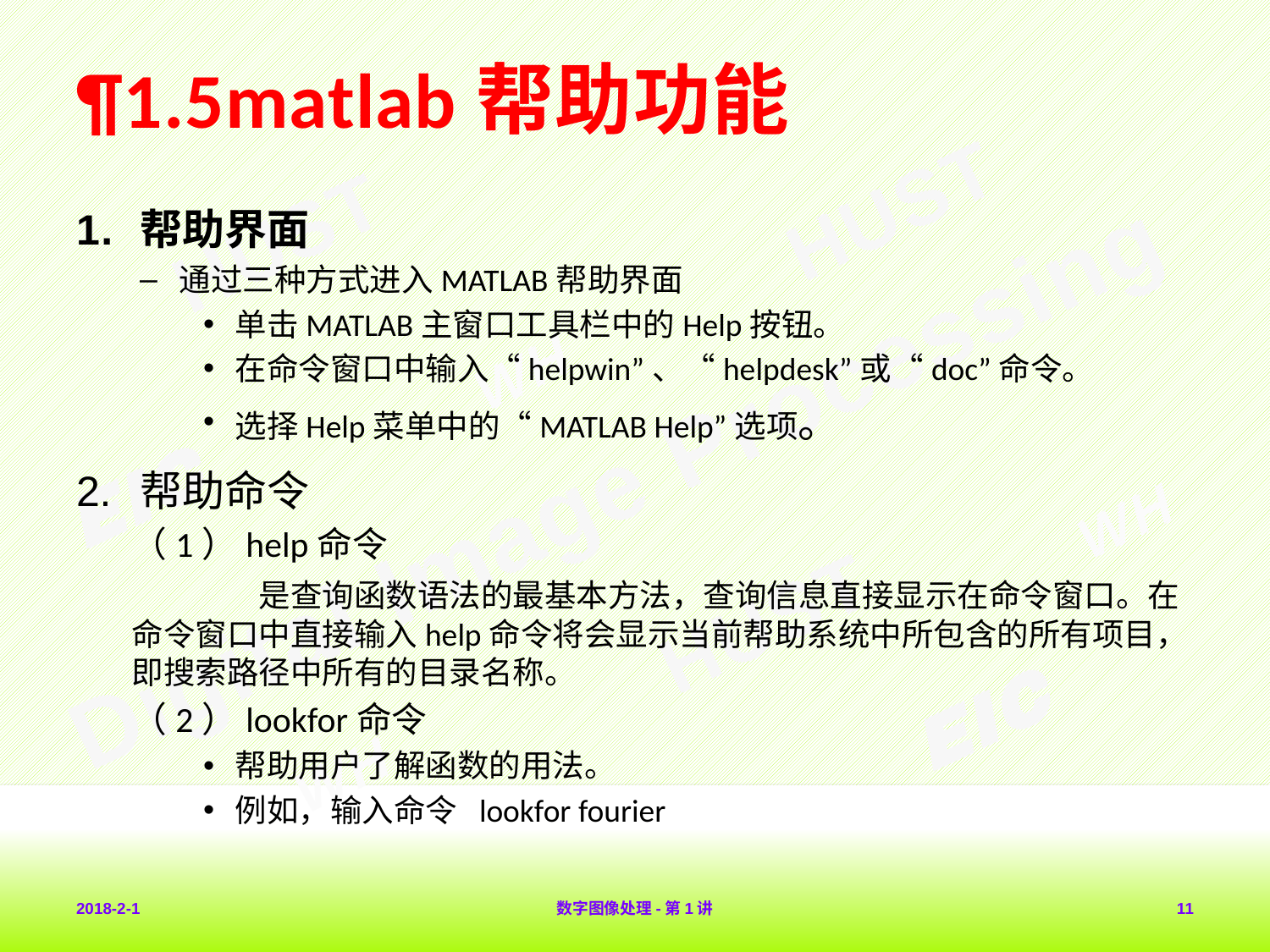

# ¶1.5matlab帮助功能
帮助界面
通过三种方式进入MATLAB帮助界面
单击MATLAB主窗口工具栏中的Help按钮。
在命令窗口中输入“helpwin”、“helpdesk”或“doc”命令。
选择Help菜单中的“MATLAB Help”选项。
帮助命令
（1）help命令
	是查询函数语法的最基本方法，查询信息直接显示在命令窗口。在命令窗口中直接输入help命令将会显示当前帮助系统中所包含的所有项目，即搜索路径中所有的目录名称。
（2）lookfor命令
帮助用户了解函数的用法。
例如，输入命令  lookfor fourier

2018-2-1
数字图像处理-第1讲
11